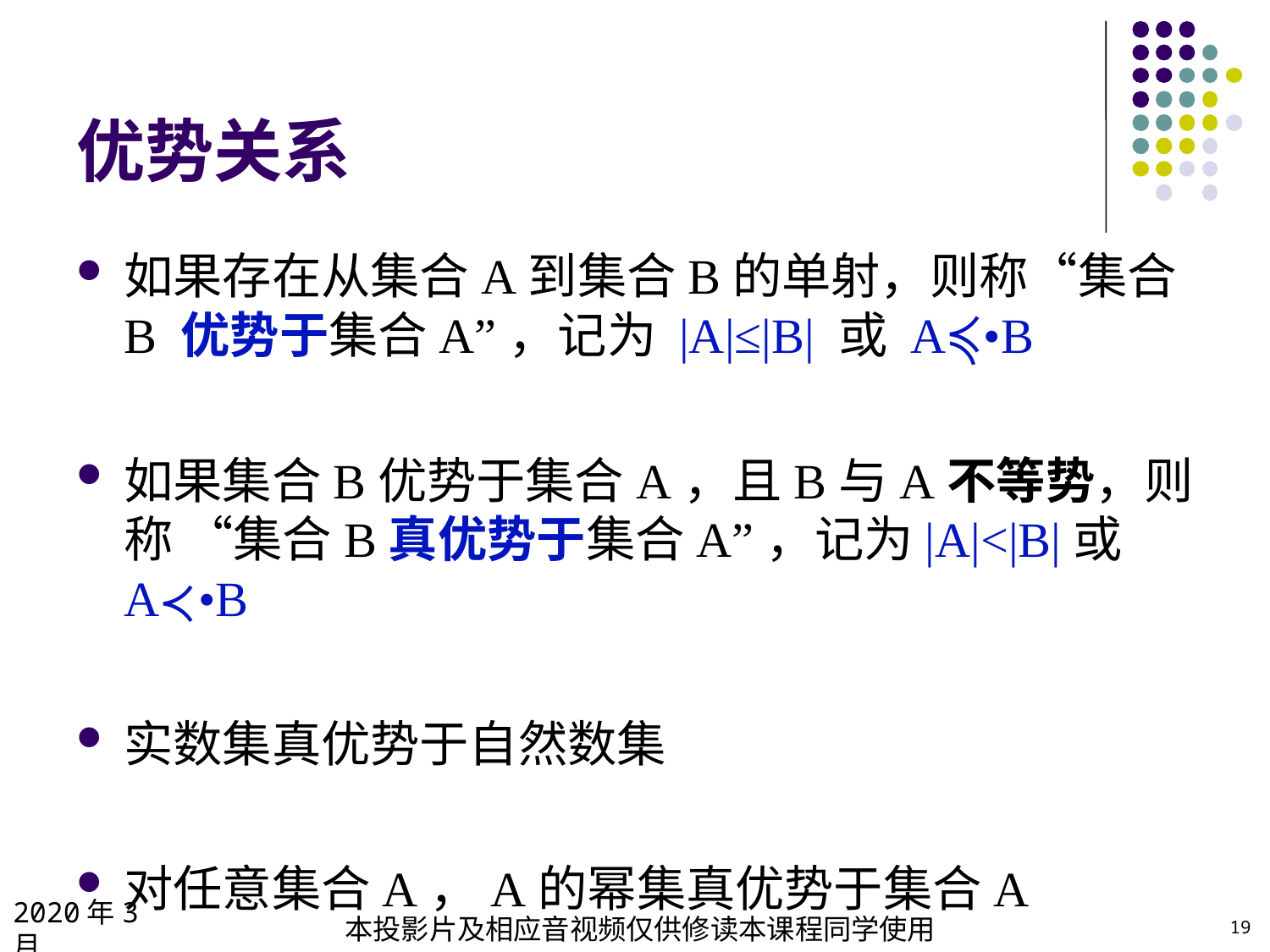

# 优势关系
如果存在从集合A到集合B的单射，则称“集合B 优势于集合A”，记为 |A|≤|B| 或 A≼•B

如果集合B优势于集合A，且B与A不等势，则称 “集合B真优势于集合A”，记为|A|<|B|或A≺•B

实数集真优势于自然数集

对任意集合A，A的幂集真优势于集合A

2020年3月
本投影片及相应音视频仅供修读本课程同学使用
19